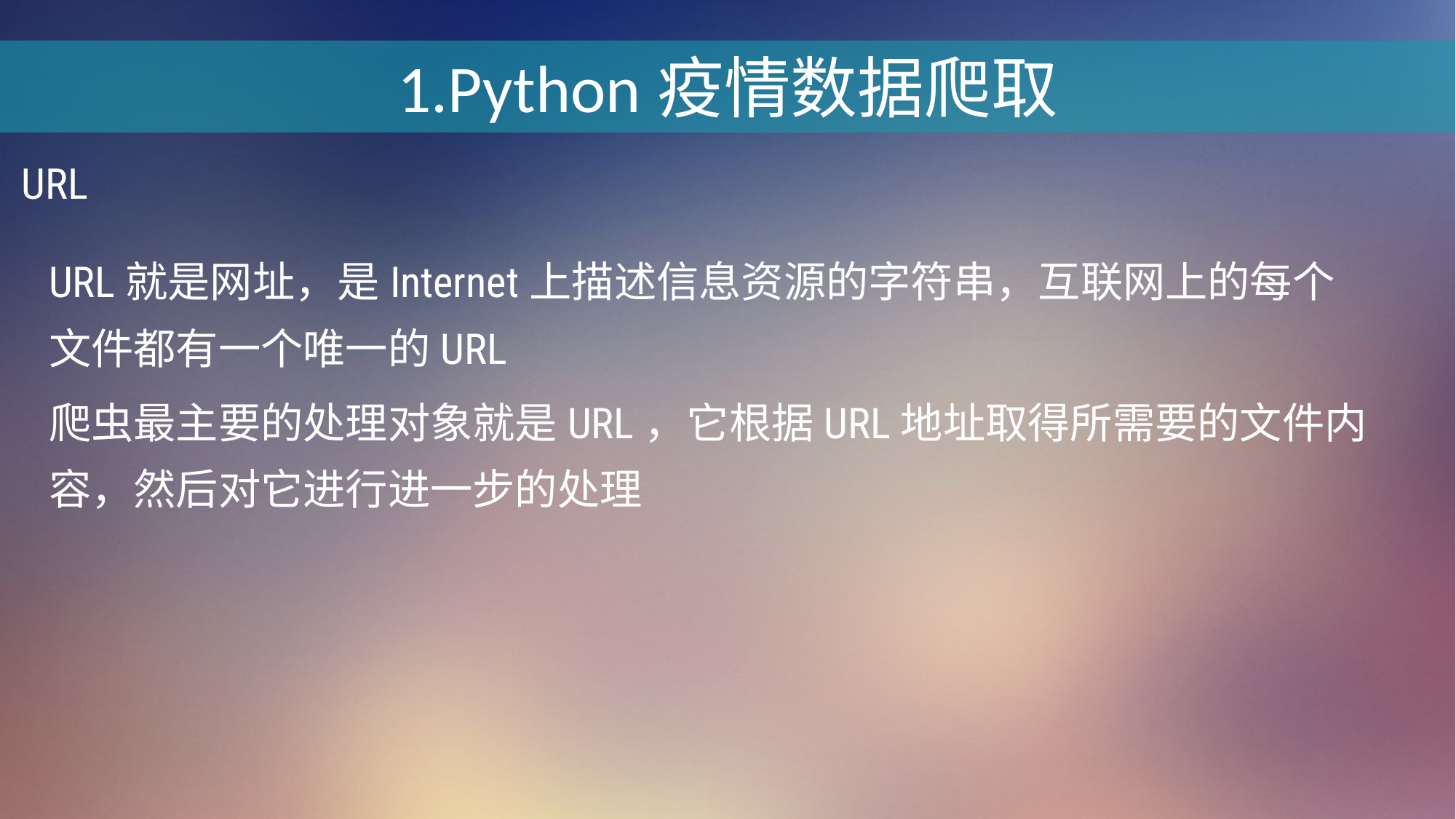

1.Python疫情数据爬取

URL

URL就是网址，是Internet上描述信息资源的字符串，互联网上的每个文件都有一个唯一的URL
爬虫最主要的处理对象就是URL，它根据URL地址取得所需要的文件内容，然后对它进行进一步的处理